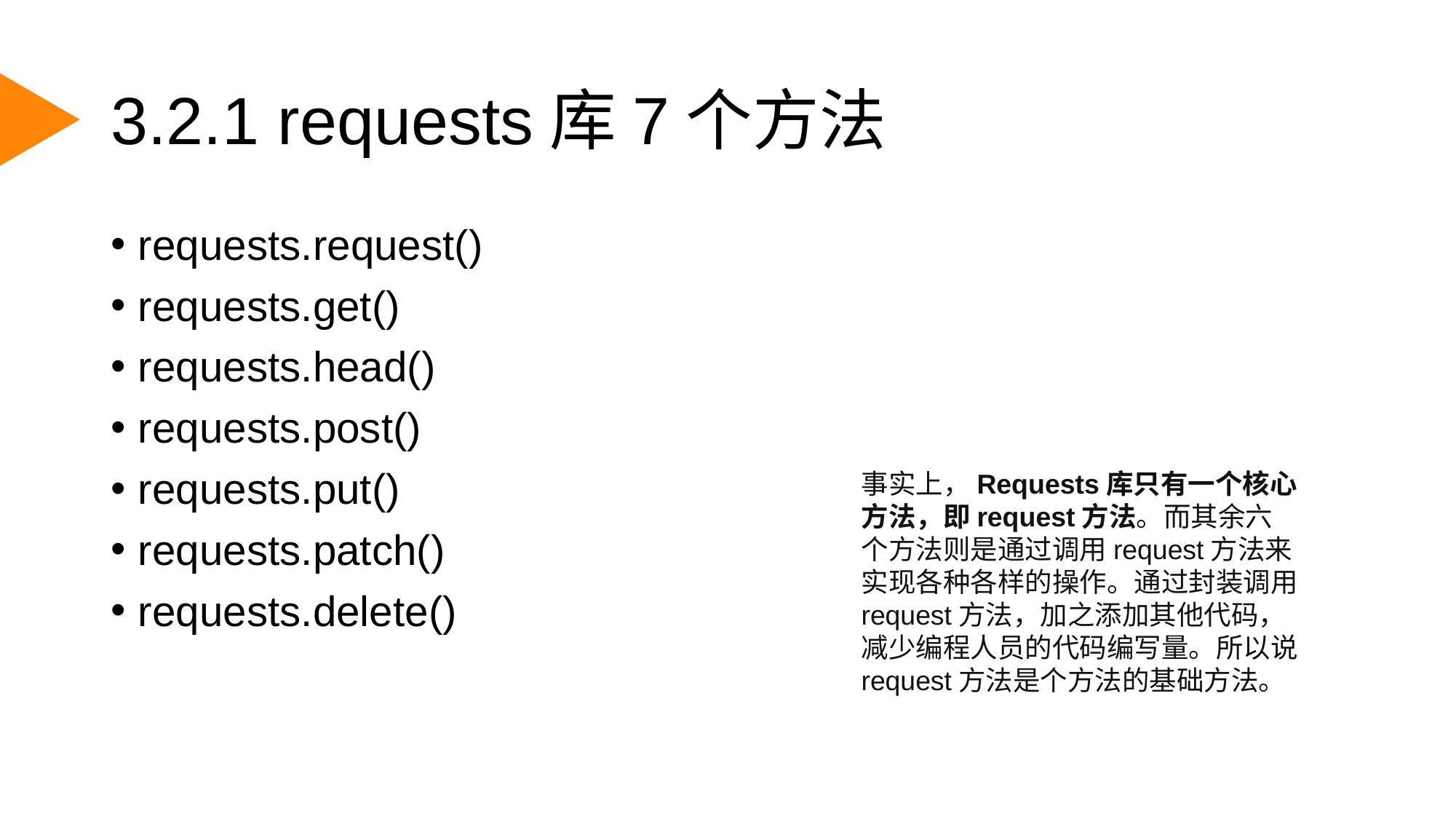

# 3.2.1 requests库7个方法

requests.request()
requests.get()
requests.head()
requests.post()
requests.put()
requests.patch()
requests.delete()

事实上，Requests库只有一个核心方法，即request方法。而其余六个方法则是通过调用request方法来实现各种各样的操作。通过封装调用request方法，加之添加其他代码，减少编程人员的代码编写量。所以说request方法是个方法的基础方法。